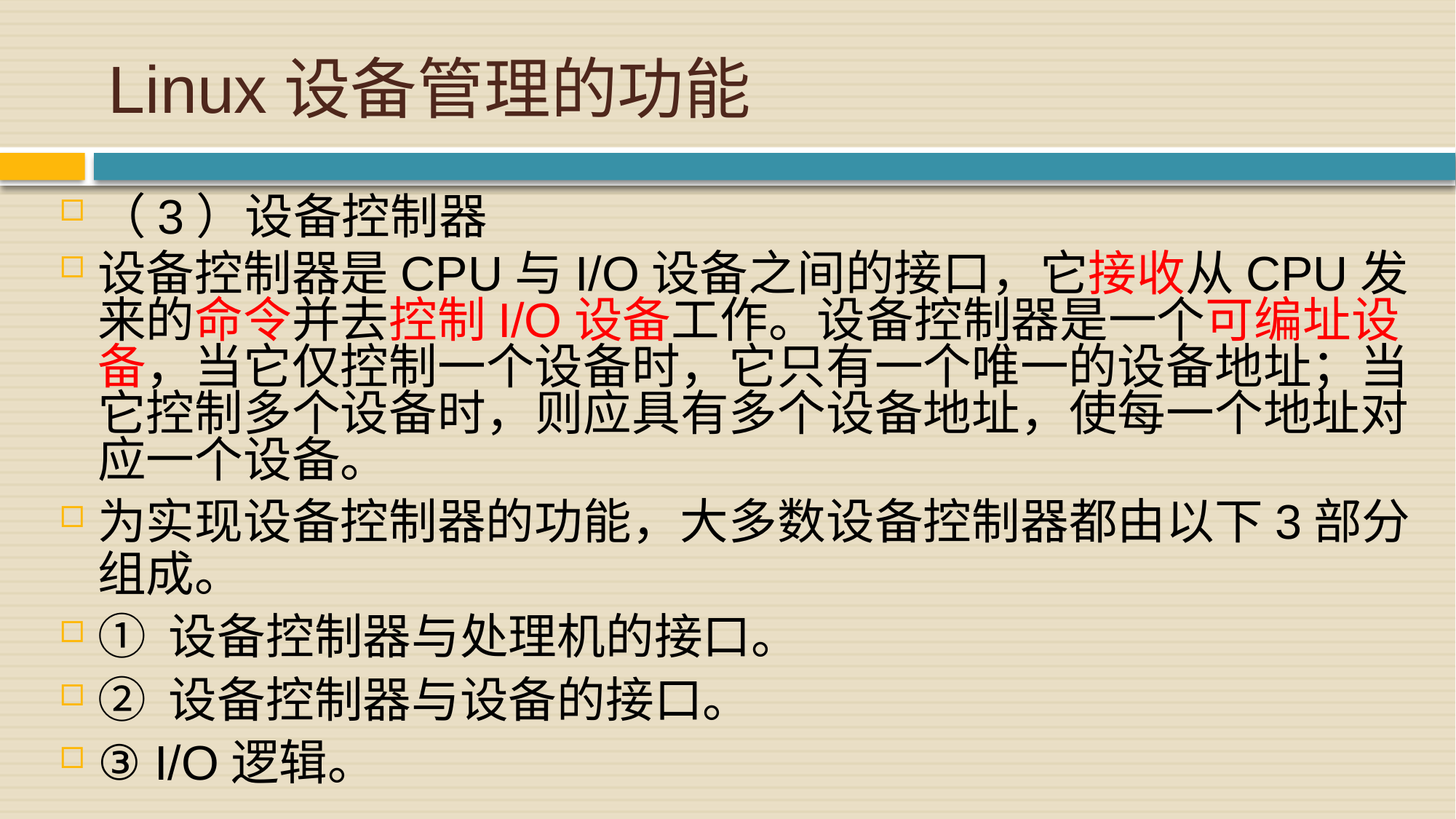

# Linux设备管理的功能
（3）设备控制器
设备控制器是CPU与I/O设备之间的接口，它接收从CPU发来的命令并去控制I/O设备工作。设备控制器是一个可编址设备，当它仅控制一个设备时，它只有一个唯一的设备地址；当它控制多个设备时，则应具有多个设备地址，使每一个地址对应一个设备。
为实现设备控制器的功能，大多数设备控制器都由以下3部分组成。
① 设备控制器与处理机的接口。
② 设备控制器与设备的接口。
③ I/O逻辑。